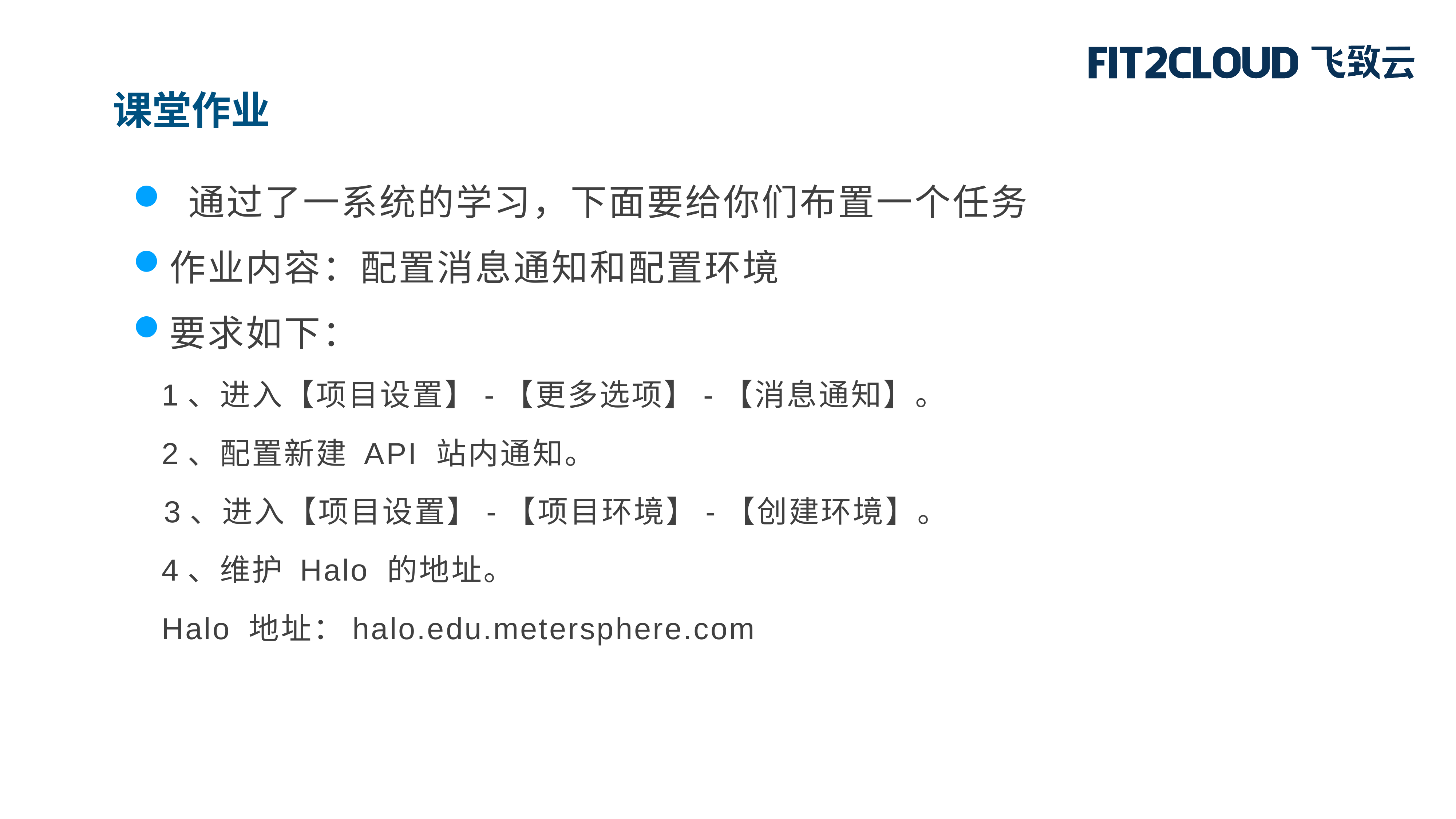

课堂作业
 通过了一系统的学习，下面要给你们布置一个任务
作业内容：配置消息通知和配置环境
要求如下：
1、进入【项目设置】-【更多选项】-【消息通知】。
2、配置新建 API 站内通知。
   3、进入【项目设置】-【项目环境】-【创建环境】。
4、维护 Halo 的地址。
Halo 地址：halo.edu.metersphere.com